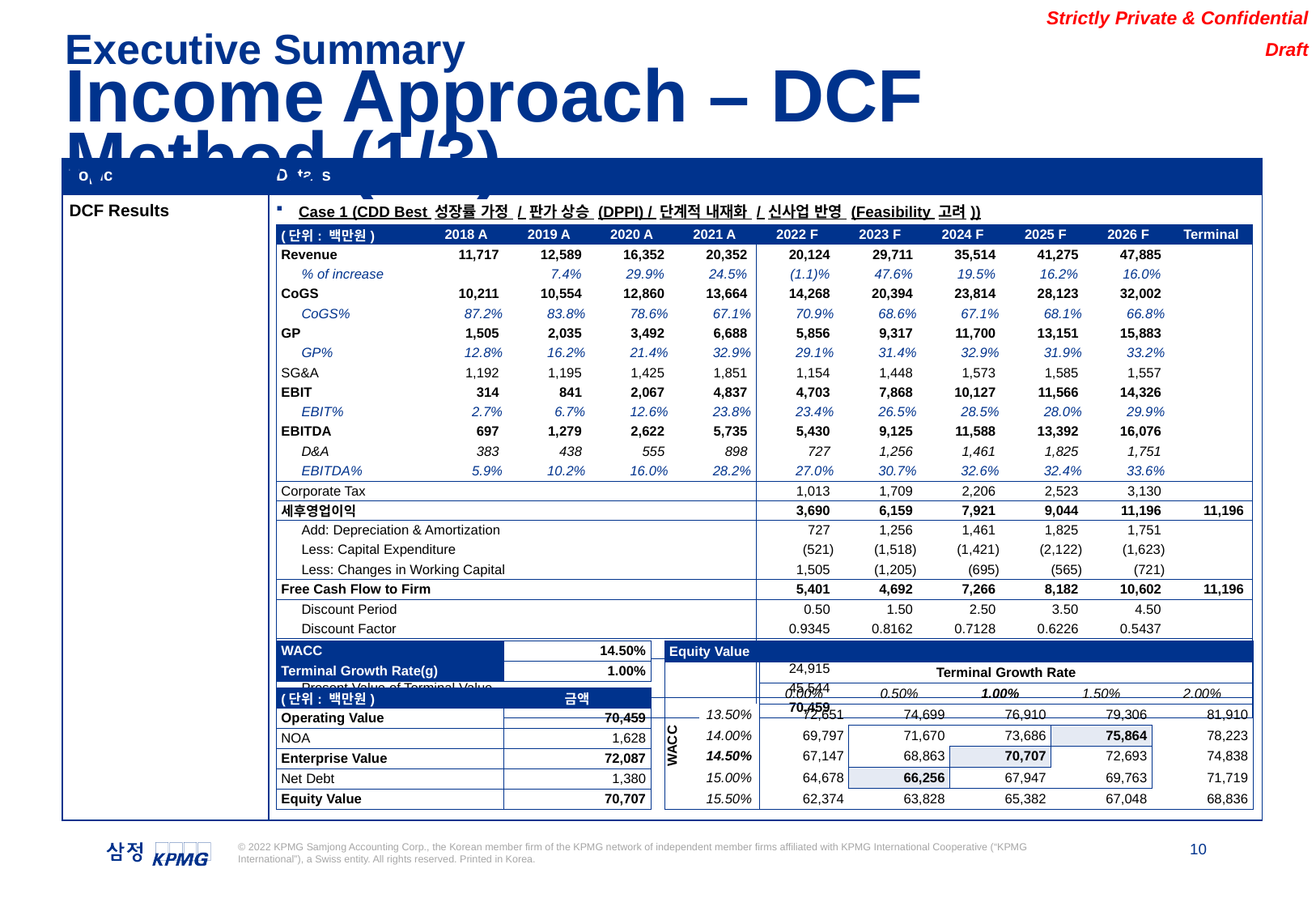

Executive Summary
Income Approach – DCF Method (1/3)
| Topic | Details |
| --- | --- |
| DCF Results | Case 1 (CDD Best 성장률 가정 / 판가 상승 (DPPI) / 단계적 내재화 / 신사업 반영 (Feasibility 고려)) |
| (단위: 백만원) |  | 2018 A | 2019 A | 2020 A | 2021 A | 2022 F | 2023 F | 2024 F | 2025 F | 2026 F | Terminal |
| --- | --- | --- | --- | --- | --- | --- | --- | --- | --- | --- | --- |
| Revenue |  | 11,717 | 12,589 | 16,352 | 20,352 | 20,124 | 29,711 | 35,514 | 41,275 | 47,885 |  |
|  | % of increase |  | 7.4% | 29.9% | 24.5% | (1.1)% | 47.6% | 19.5% | 16.2% | 16.0% |  |
| CoGS |  | 10,211 | 10,554 | 12,860 | 13,664 | 14,268 | 20,394 | 23,814 | 28,123 | 32,002 |  |
|  | CoGS% | 87.2% | 83.8% | 78.6% | 67.1% | 70.9% | 68.6% | 67.1% | 68.1% | 66.8% |  |
| GP |  | 1,505 | 2,035 | 3,492 | 6,688 | 5,856 | 9,317 | 11,700 | 13,151 | 15,883 |  |
|  | GP% | 12.8% | 16.2% | 21.4% | 32.9% | 29.1% | 31.4% | 32.9% | 31.9% | 33.2% |  |
| SG&A |  | 1,192 | 1,195 | 1,425 | 1,851 | 1,154 | 1,448 | 1,573 | 1,585 | 1,557 |  |
| EBIT |  | 314 | 841 | 2,067 | 4,837 | 4,703 | 7,868 | 10,127 | 11,566 | 14,326 |  |
|  | EBIT% | 2.7% | 6.7% | 12.6% | 23.8% | 23.4% | 26.5% | 28.5% | 28.0% | 29.9% |  |
| EBITDA |  | 697 | 1,279 | 2,622 | 5,735 | 5,430 | 9,125 | 11,588 | 13,392 | 16,076 |  |
|  | D&A | 383 | 438 | 555 | 898 | 727 | 1,256 | 1,461 | 1,825 | 1,751 |  |
|  | EBITDA% | 5.9% | 10.2% | 16.0% | 28.2% | 27.0% | 30.7% | 32.6% | 32.4% | 33.6% |  |
| Corporate Tax |  |  |  |  |  | 1,013 | 1,709 | 2,206 | 2,523 | 3,130 |  |
| 세후영업이익 |  |  |  |  |  | 3,690 | 6,159 | 7,921 | 9,044 | 11,196 | 11,196 |
|  | Add: Depreciation & Amortization |  |  |  |  | 727 | 1,256 | 1,461 | 1,825 | 1,751 |  |
|  | Less: Capital Expenditure |  |  |  |  | (521) | (1,518) | (1,421) | (2,122) | (1,623) |  |
|  | Less: Changes in Working Capital |  |  |  |  | 1,505 | (1,205) | (695) | (565) | (721) |  |
| Free Cash Flow to Firm |  |  |  |  |  | 5,401 | 4,692 | 7,266 | 8,182 | 10,602 | 11,196 |
|  | Discount Period |  |  |  |  | 0.50 | 1.50 | 2.50 | 3.50 | 4.50 |  |
|  | Discount Factor |  |  |  |  | 0.9345 | 0.8162 | 0.7128 | 0.6226 | 0.5437 |  |
| Present Value of Free Cash Flow |  |  |  |  |  | 5,047 | 3,830 | 5,180 | 5,094 | 5,765 |  |
|  | Cumulative Present Value |  |  |  |  | 24,915 |  |  |  |  |  |
|  | Present Value of Terminal Value |  |  |  |  | 45,544 |  |  |  |  |  |
| Operating Value |  |  |  |  |  | 70,459 |  |  |  |  |  |
| WACC | 14.50% |
| --- | --- |
| Terminal Growth Rate(g) | 1.00% |
| Equity Value |  |  |  |  |  |  |
| --- | --- | --- | --- | --- | --- | --- |
|  |  | Terminal Growth Rate |  |  |  |  |
| WACC |  | 0.00% | 0.50% | 1.00% | 1.50% | 2.00% |
|  | 13.50% | 72,651 | 74,699 | 76,910 | 79,306 | 81,910 |
|  | 14.00% | 69,797 | 71,670 | 73,686 | 75,864 | 78,223 |
|  | 14.50% | 67,147 | 68,863 | 70,707 | 72,693 | 74,838 |
|  | 15.00% | 64,678 | 66,256 | 67,947 | 69,763 | 71,719 |
|  | 15.50% | 62,374 | 63,828 | 65,382 | 67,048 | 68,836 |
| (단위: 백만원) | 금액 |
| --- | --- |
| Operating Value | 70,459 |
| NOA | 1,628 |
| Enterprise Value | 72,087 |
| Net Debt | 1,380 |
| Equity Value | 70,707 |